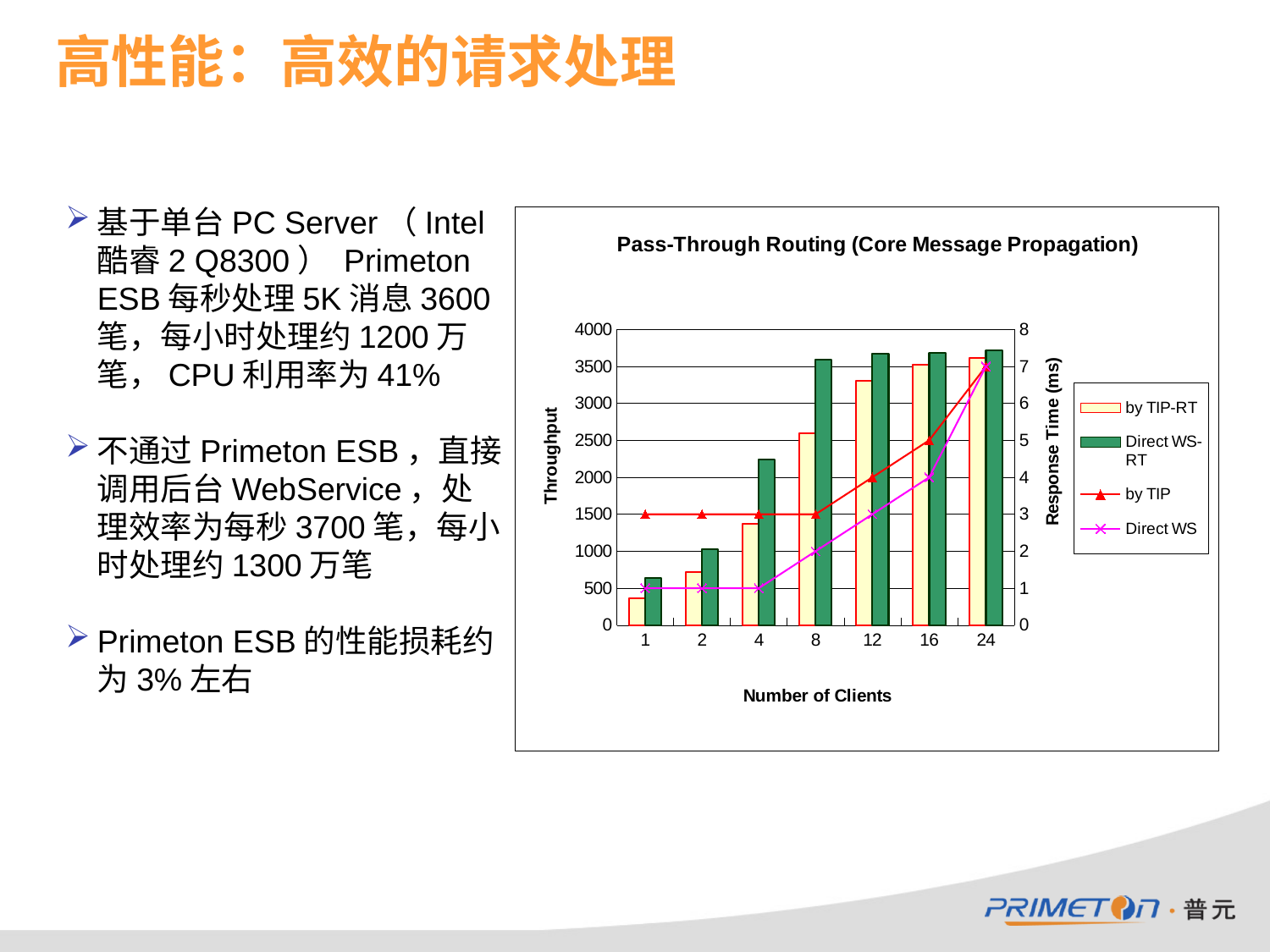

高性能：高效的请求处理
基于单台PC Server（Intel 酷睿2 Q8300） Primeton ESB每秒处理5K消息3600笔，每小时处理约1200万笔，CPU利用率为41%

不通过Primeton ESB，直接调用后台WebService，处理效率为每秒3700笔，每小时处理约1300万笔

Primeton ESB的性能损耗约为3%左右

### Chart: Pass-Through Routing (Core Message Propagation)

| Category |  |  |  |  |
|---|---|---|---|---|
| 1 | 365.4669999999967 | 642.1559999999995 | 3.0 | 1.0 |
| 2 | 715.6 | 1026.54 | 3.0 | 1.0 |
| 4 | 1372.3 | 2241.72 | 3.0 | 1.0 |
| 8 | 2599.63 | 3588.950000000001 | 3.0 | 2.0 |
| 12 | 3308.63 | 3673.32 | 4.0 | 3.0 |
| 16 | 3525.13 | 3684.27 | 5.0 | 4.0 |
| 24 | 3617.830000000002 | 3711.34 | 7.0 | 7.0 |